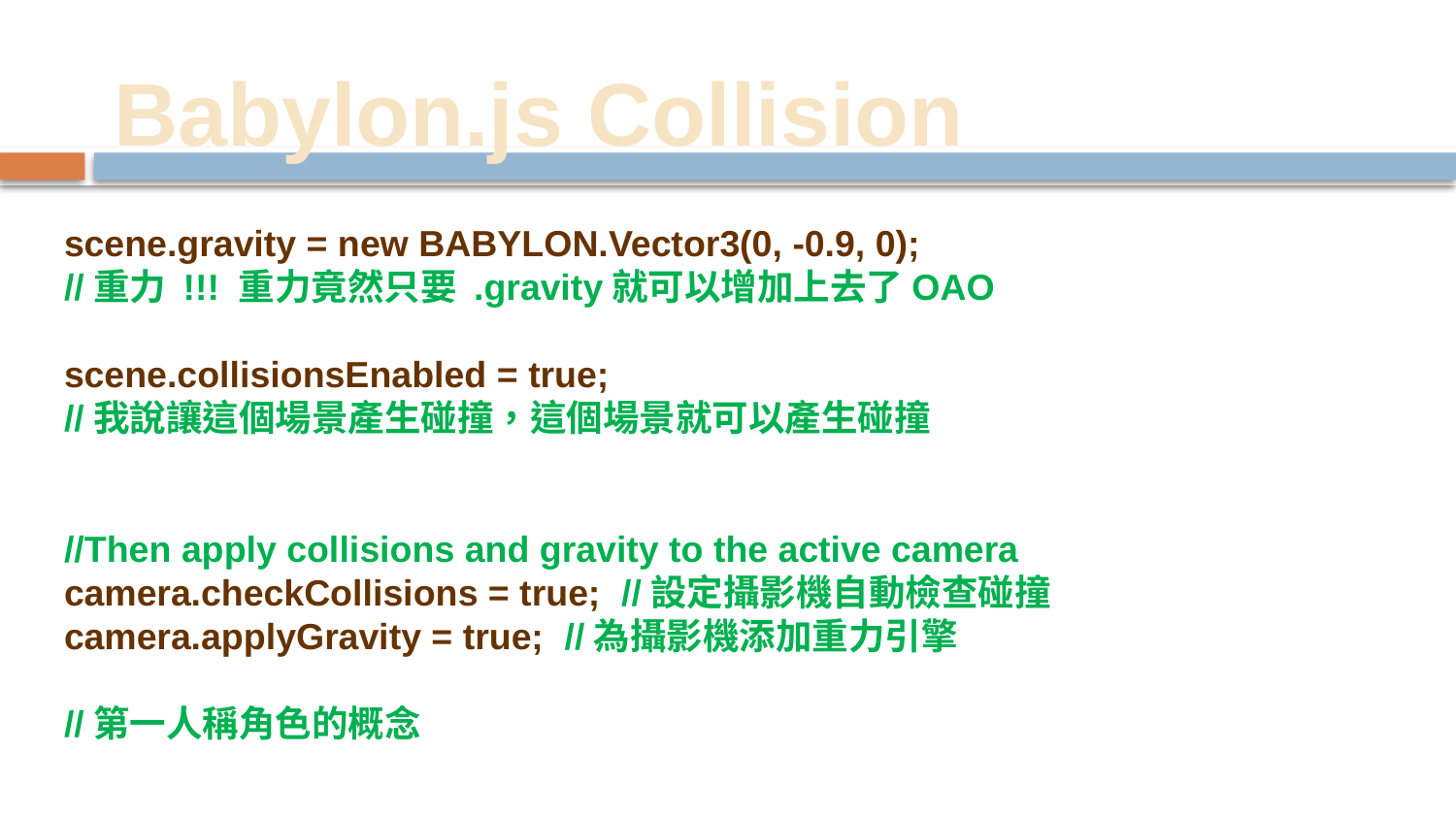

# Babylon.js Collision

scene.gravity = new BABYLON.Vector3(0, -0.9, 0);
//重力 !!! 重力竟然只要 .gravity就可以增加上去了OAO

scene.collisionsEnabled = true;
//我說讓這個場景產生碰撞，這個場景就可以產生碰撞

//Then apply collisions and gravity to the active camera
camera.checkCollisions = true;  //設定攝影機自動檢查碰撞
camera.applyGravity = true;  //為攝影機添加重力引擎

//第一人稱角色的概念